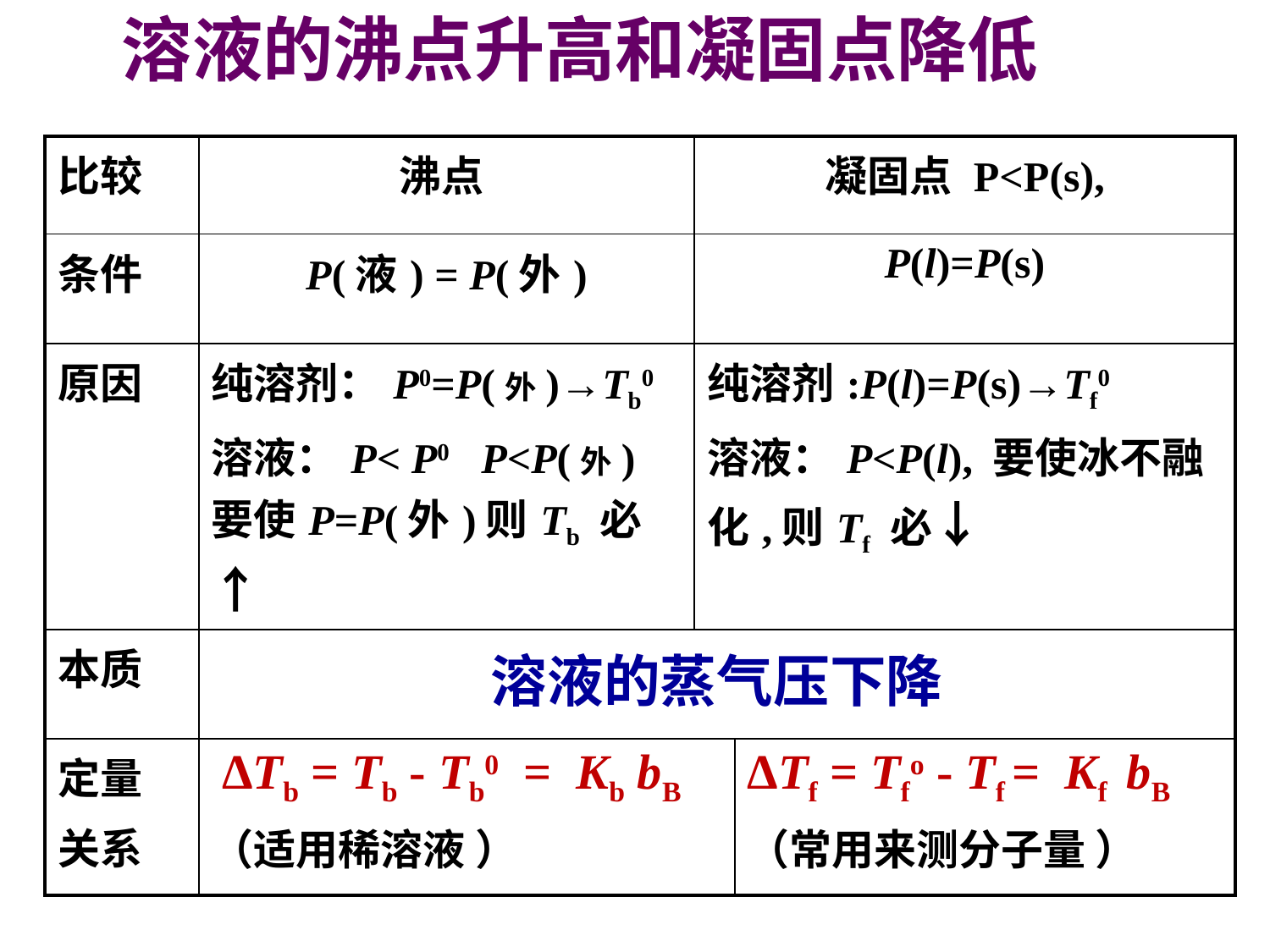

# 溶液的沸点升高和凝固点降低
| 比较 | 沸点 | 凝固点 P<P(s), |  |
| --- | --- | --- | --- |
| 条件 | P(液) = P(外) | P(l)=P(s) |  |
| 原因 | 纯溶剂：P0=P(外)→Tb0 溶液：P< P0 P<P(外) 要使P=P(外)则Tb 必↑ | 纯溶剂:P(l)=P(s)→Tf0 溶液：P<P(l), 要使冰不融化,则Tf 必↓ |  |
| 本质 | 溶液的蒸气压下降 |  |  |
| 定量 关系 | ΔTb = Tb - Tb0 = Kb bB （适用稀溶液 ） |  | ΔTf = Tfo - Tf = Kf bB （常用来测分子量 ） |
35